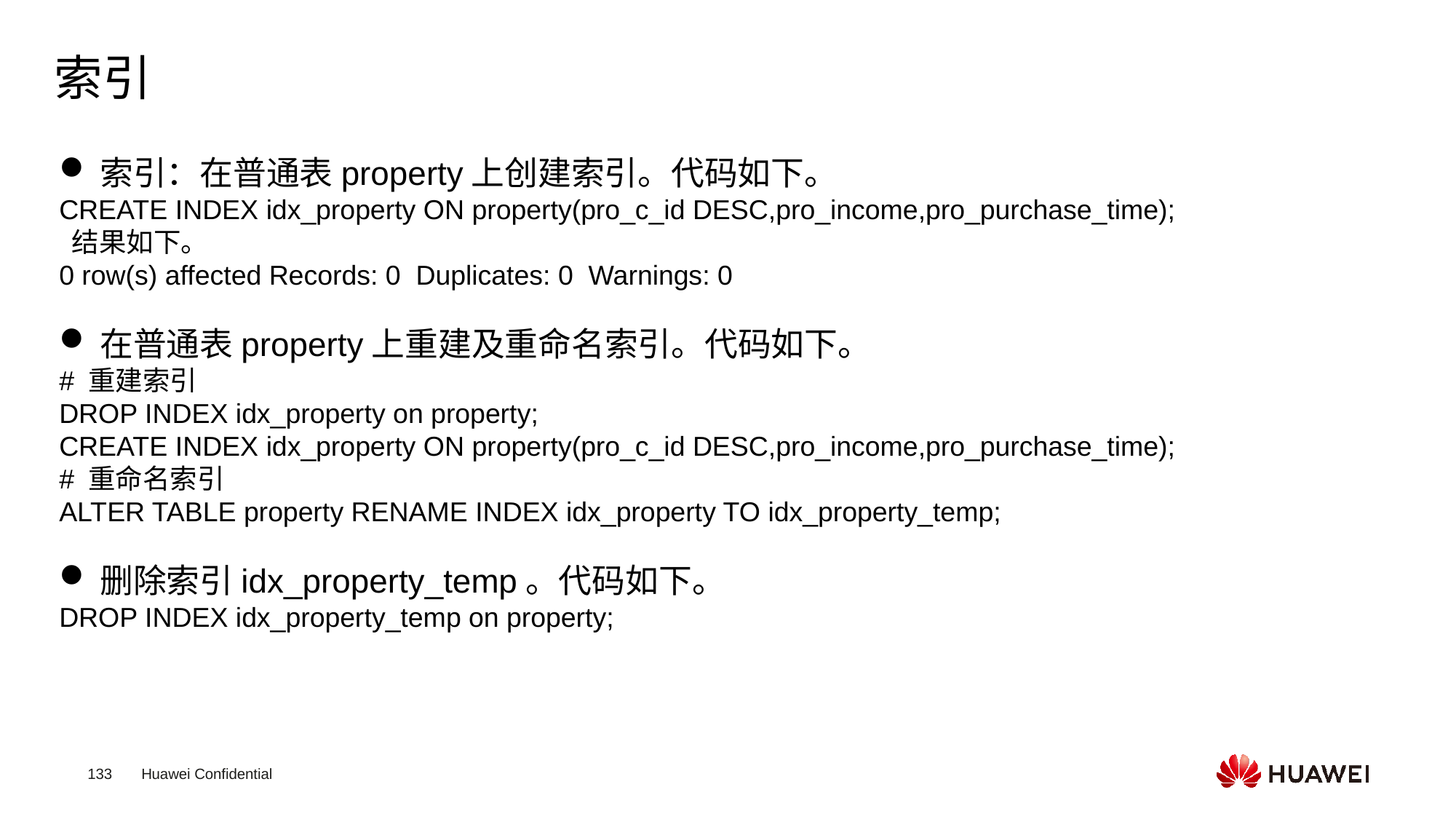

# 索引
索引：在普通表property上创建索引。代码如下。
CREATE INDEX idx_property ON property(pro_c_id DESC,pro_income,pro_purchase_time);
 结果如下。
0 row(s) affected Records: 0  Duplicates: 0  Warnings: 0

在普通表property上重建及重命名索引。代码如下。
# 重建索引
DROP INDEX idx_property on property;
CREATE INDEX idx_property ON property(pro_c_id DESC,pro_income,pro_purchase_time);
# 重命名索引
ALTER TABLE property RENAME INDEX idx_property TO idx_property_temp;

删除索引idx_property_temp。代码如下。
DROP INDEX idx_property_temp on property;
Text
Text
Text
Text
Text
Text
Text
Text
Text
Text
Text
Text
Text
Text
Text
Text
Text
Text
Text
Text
Text
Text
Text
Text
Text
Text
Text
Text
Text
Text
Text
Text
Text
Text
Text
Text
Text
Text
Text
Text
Text
Text
Text
Text
Text
Text